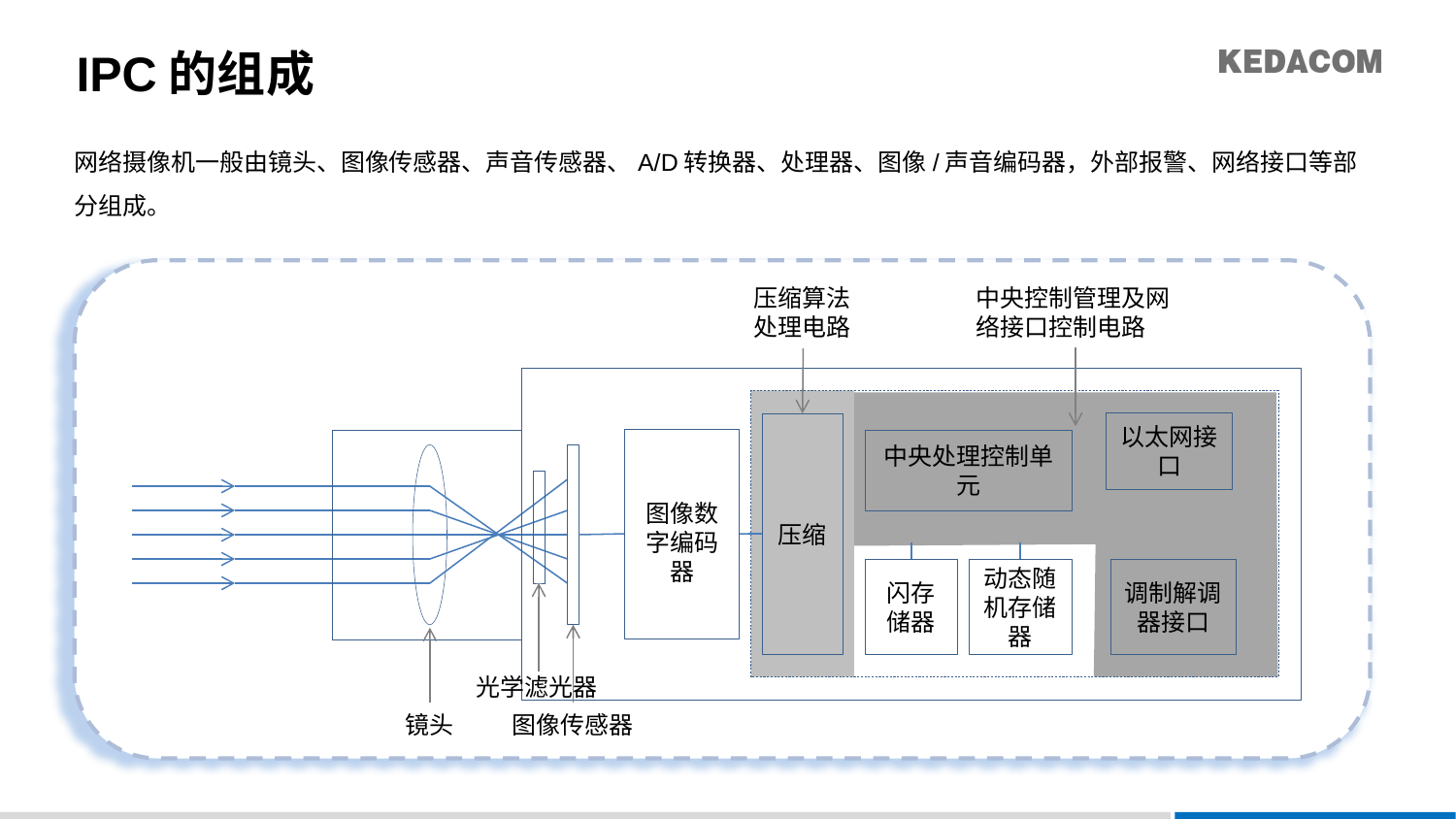

# IPC的组成
网络摄像机一般由镜头、图像传感器、声音传感器、A/D转换器、处理器、图像/声音编码器，外部报警、网络接口等部分组成。

中央控制管理及网络接口控制电路
压缩算法处理电路

以太网接口
压缩

中央处理控制单元

图像数字编码器
闪存储器
动态随机存储器
调制解调器接口
光学滤光器
镜头
图像传感器